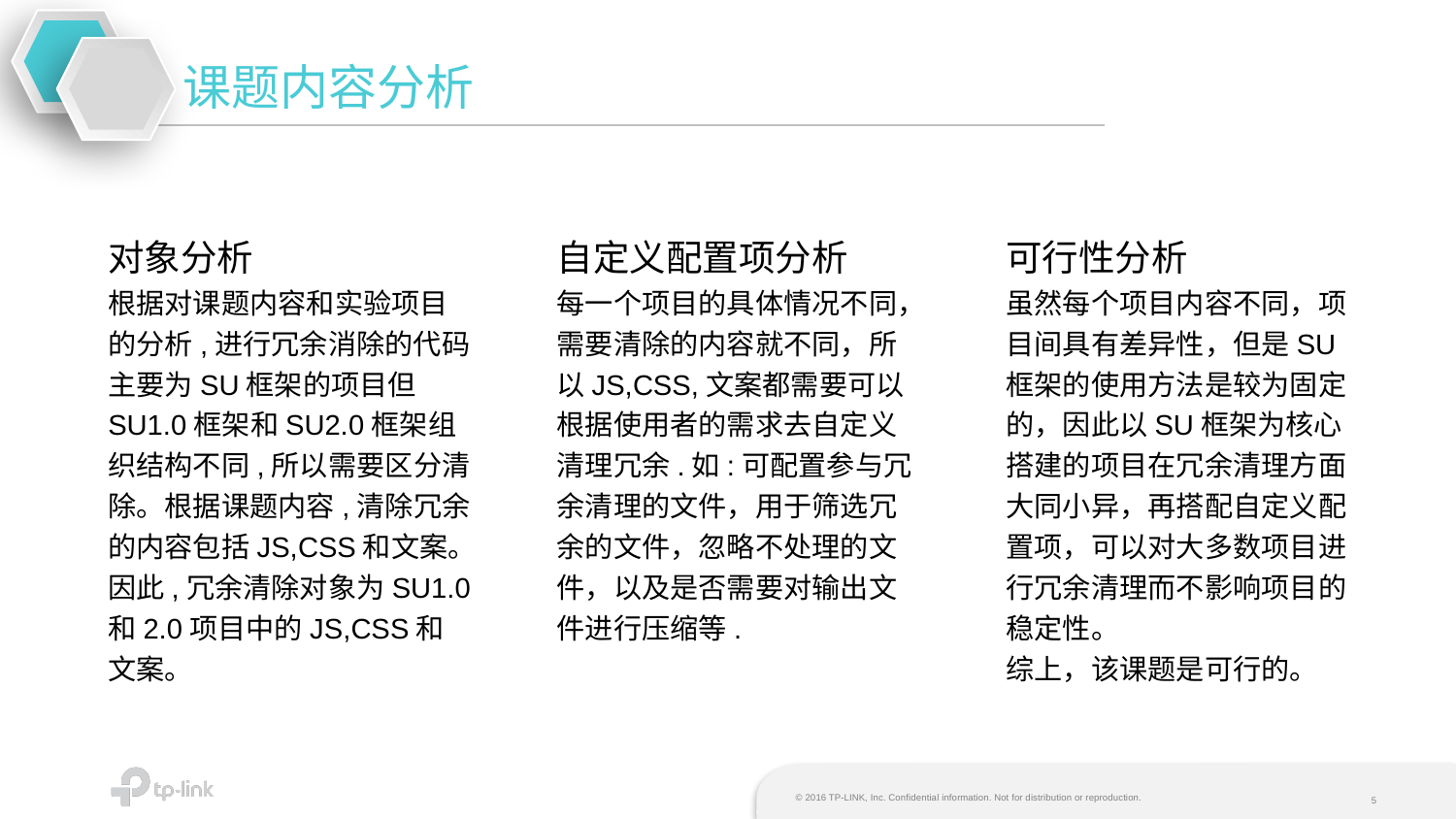

课题内容分析
对象分析
根据对课题内容和实验项目的分析,进行冗余消除的代码主要为SU框架的项目但SU1.0框架和SU2.0框架组织结构不同,所以需要区分清除。根据课题内容,清除冗余的内容包括JS,CSS和文案。因此,冗余清除对象为SU1.0和2.0项目中的JS,CSS和文案。
自定义配置项分析
每一个项目的具体情况不同，需要清除的内容就不同，所以JS,CSS,文案都需要可以根据使用者的需求去自定义清理冗余.如:可配置参与冗余清理的文件，用于筛选冗余的文件，忽略不处理的文件，以及是否需要对输出文件进行压缩等.
可行性分析
虽然每个项目内容不同，项目间具有差异性，但是SU框架的使用方法是较为固定的，因此以SU框架为核心搭建的项目在冗余清理方面大同小异，再搭配自定义配置项，可以对大多数项目进行冗余清理而不影响项目的稳定性。
综上，该课题是可行的。